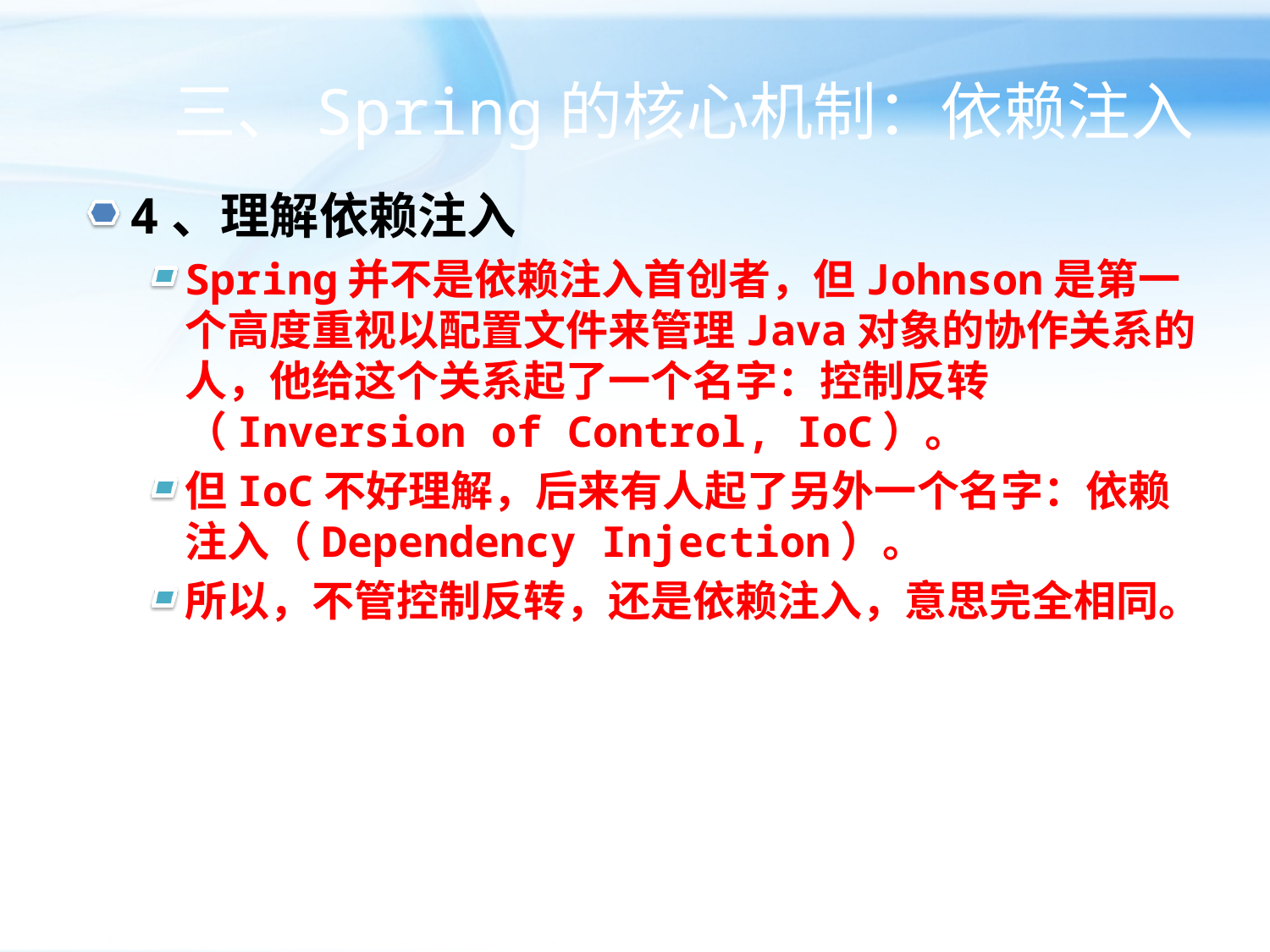

# 三、Spring的核心机制：依赖注入
4、理解依赖注入
Spring并不是依赖注入首创者，但Johnson是第一个高度重视以配置文件来管理Java对象的协作关系的人，他给这个关系起了一个名字：控制反转（Inversion of Control, IoC）。
但IoC不好理解，后来有人起了另外一个名字：依赖注入（Dependency Injection）。
所以，不管控制反转，还是依赖注入，意思完全相同。